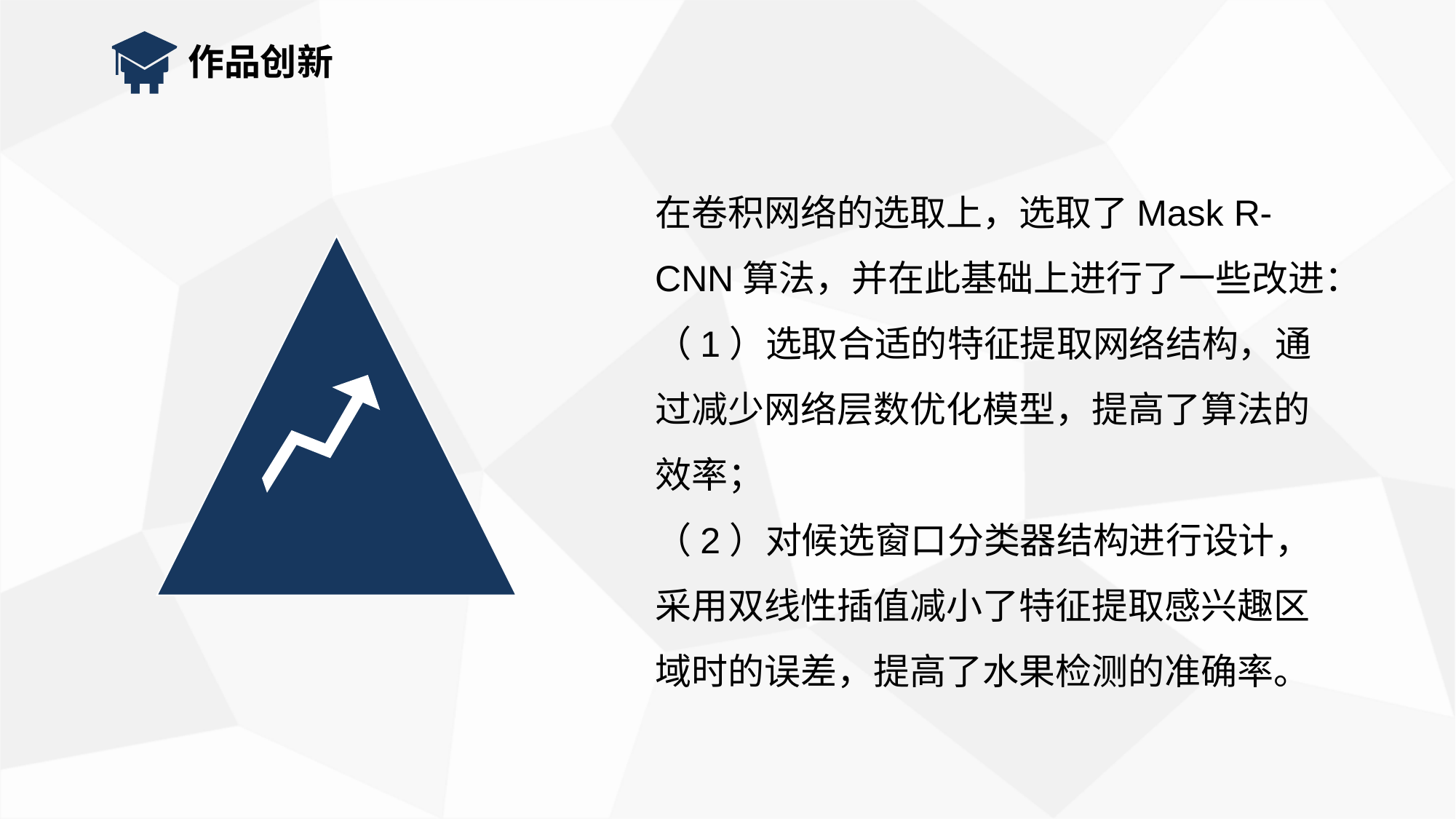

作品创新
在卷积网络的选取上，选取了Mask R-CNN算法，并在此基础上进行了一些改进：
（1）选取合适的特征提取网络结构，通过减少网络层数优化模型，提高了算法的效率；
（2）对候选窗口分类器结构进行设计，采用双线性插值减小了特征提取感兴趣区域时的误差，提高了水果检测的准确率。